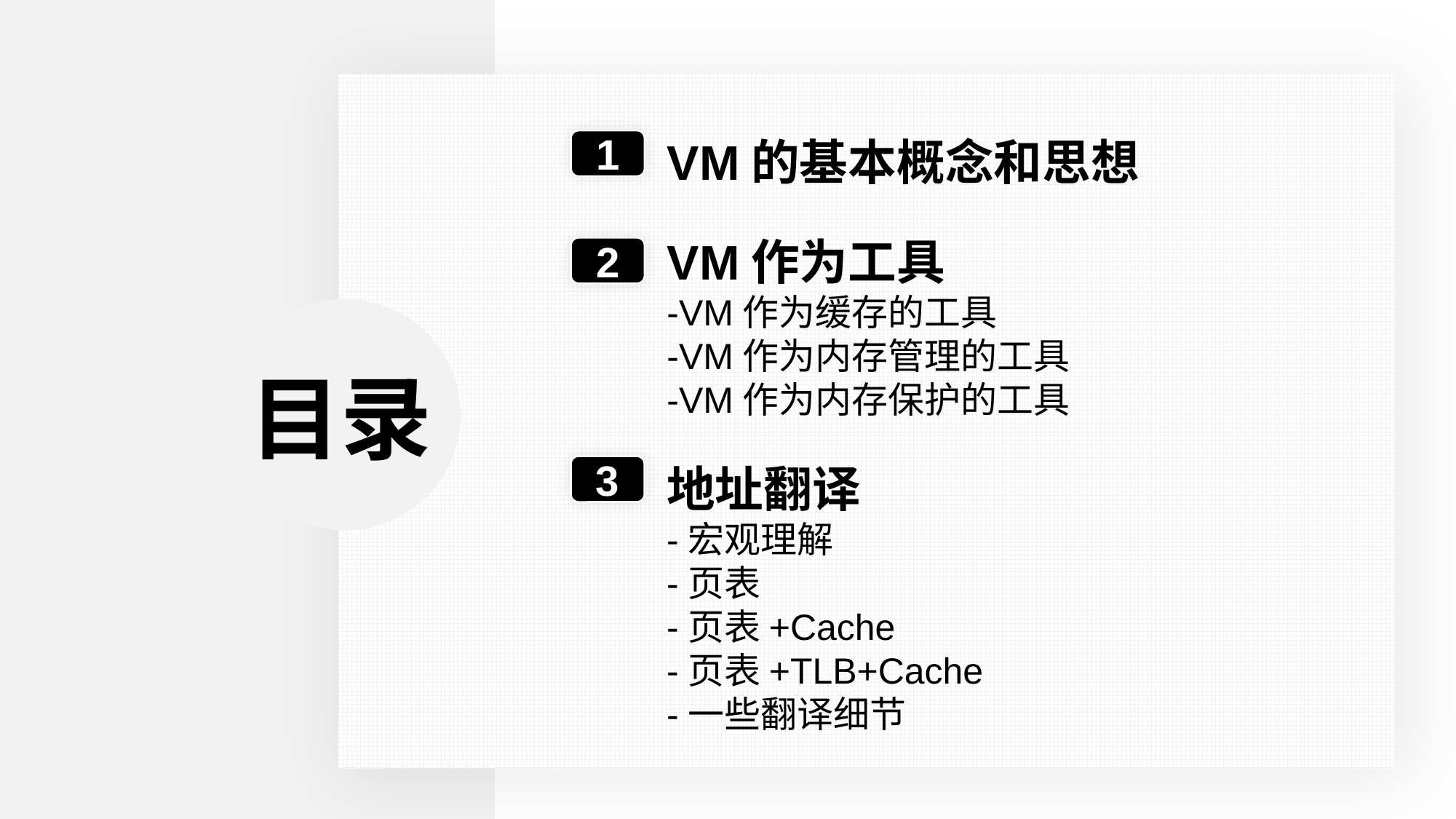

VM的基本概念和思想

1
VM作为工具
-VM作为缓存的工具
-VM作为内存管理的工具
-VM作为内存保护的工具

2
地址翻译
-宏观理解
-页表
-页表+Cache
-页表+TLB+Cache
-一些翻译细节

3
目录